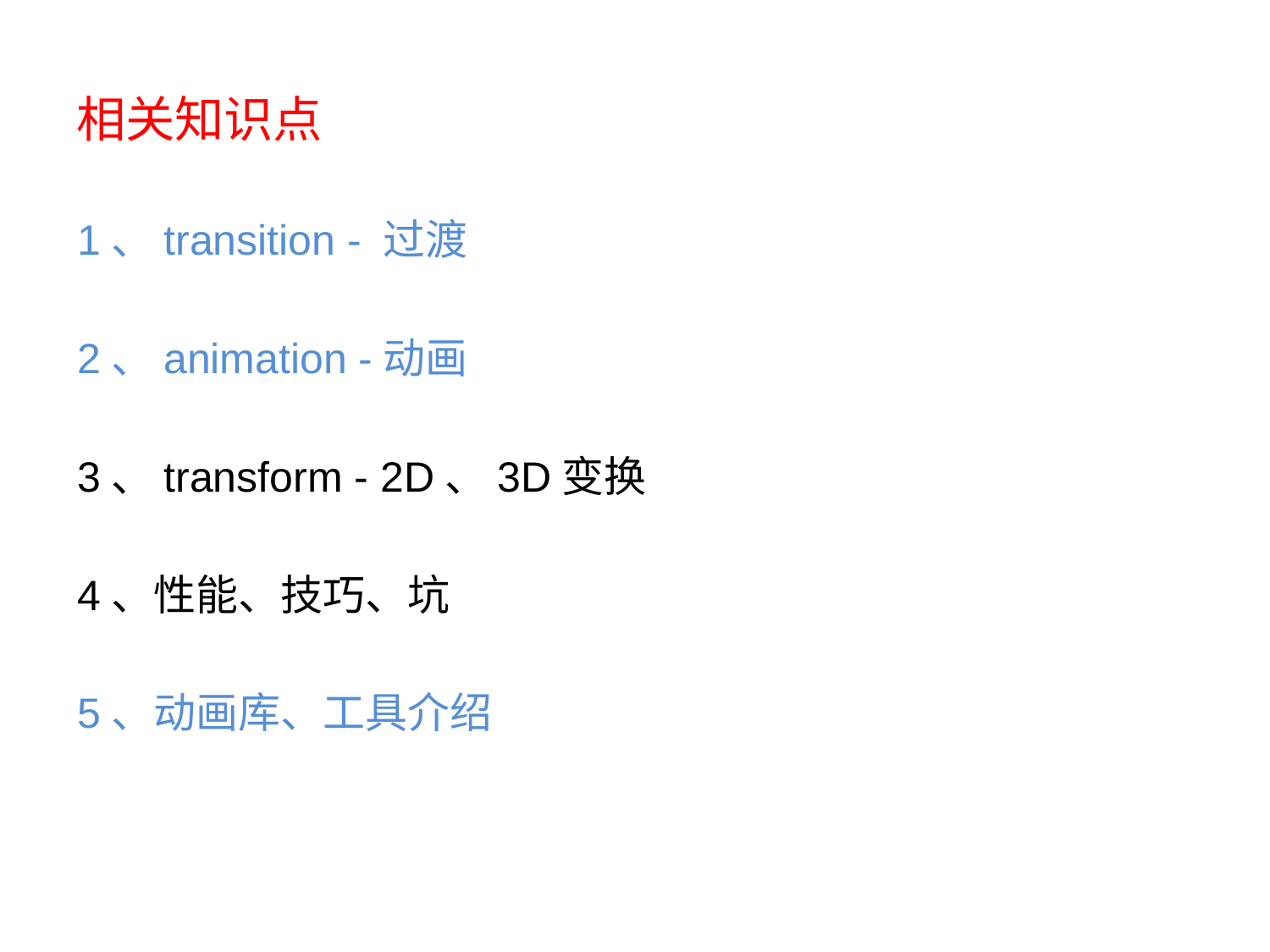

# 相关知识点
1、transition - 过渡

2、animation -动画

3、transform - 2D、3D变换

4、性能、技巧、坑

5、动画库、工具介绍